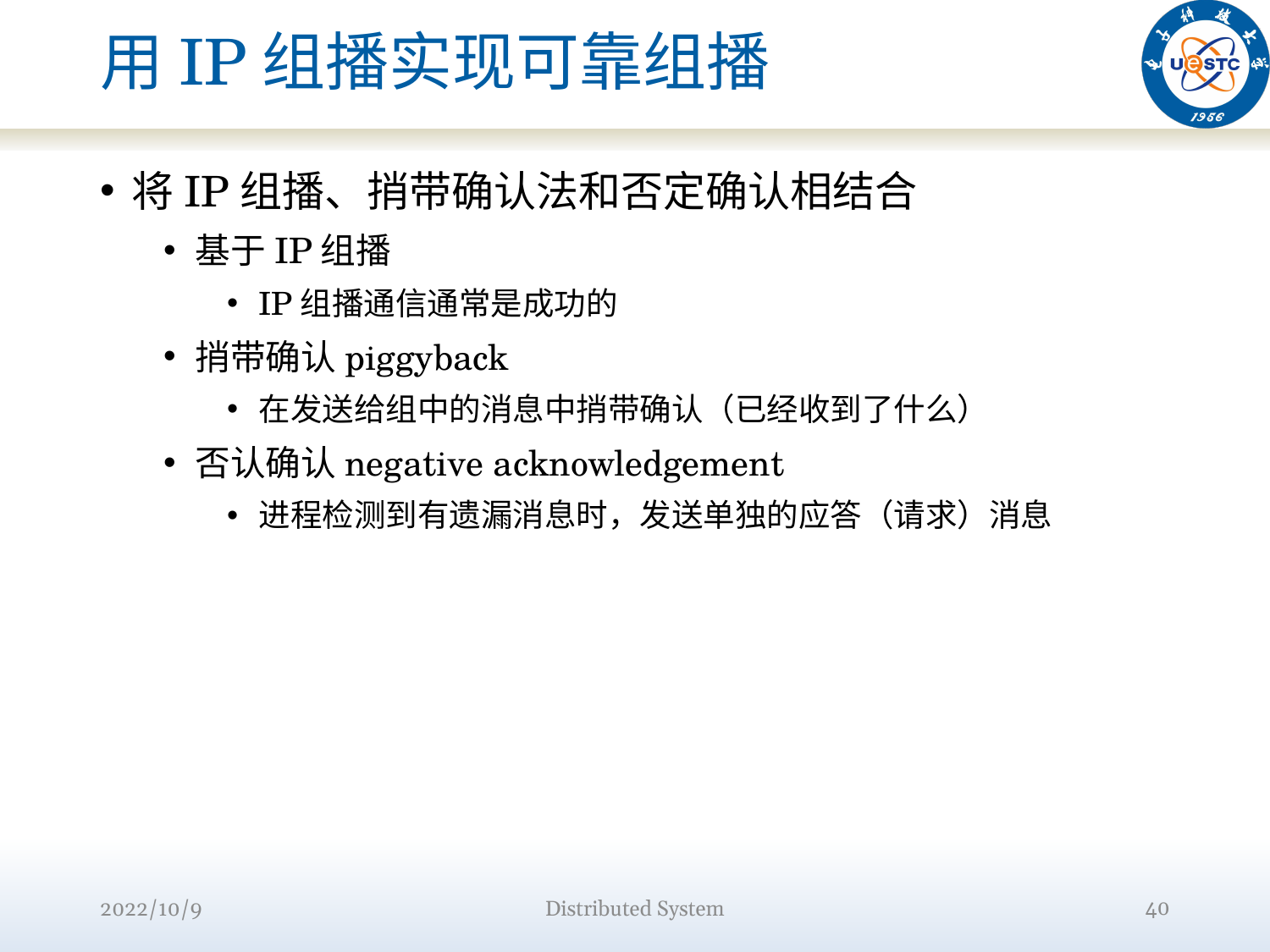

# 用IP组播实现可靠组播
将IP组播、捎带确认法和否定确认相结合
基于IP组播
IP组播通信通常是成功的
捎带确认piggyback
在发送给组中的消息中捎带确认（已经收到了什么）
否认确认negative acknowledgement
进程检测到有遗漏消息时，发送单独的应答（请求）消息

2022/10/9
Distributed System
40